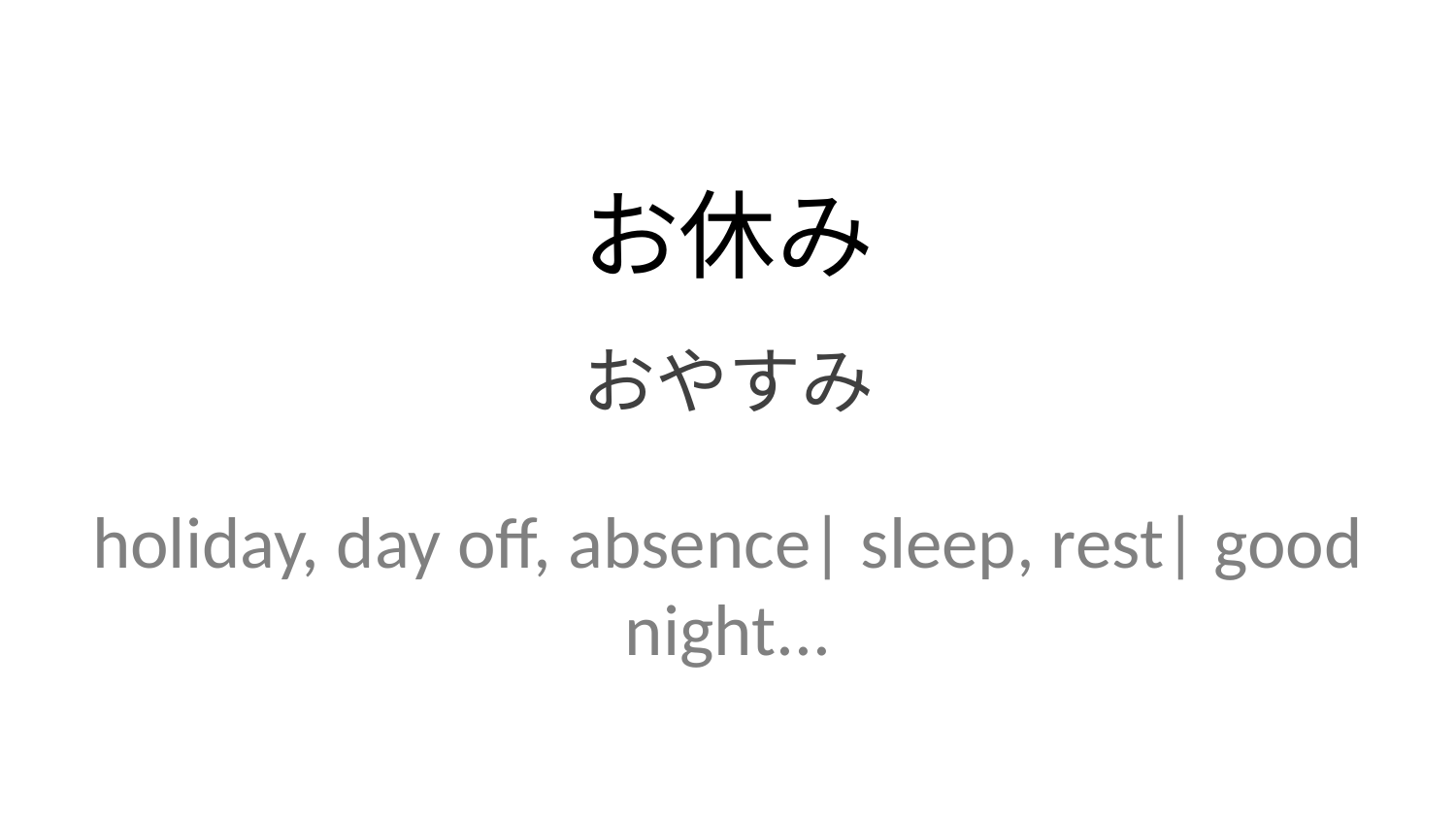

お休み

おやすみ
holiday, day off, absence| sleep, rest| good night...